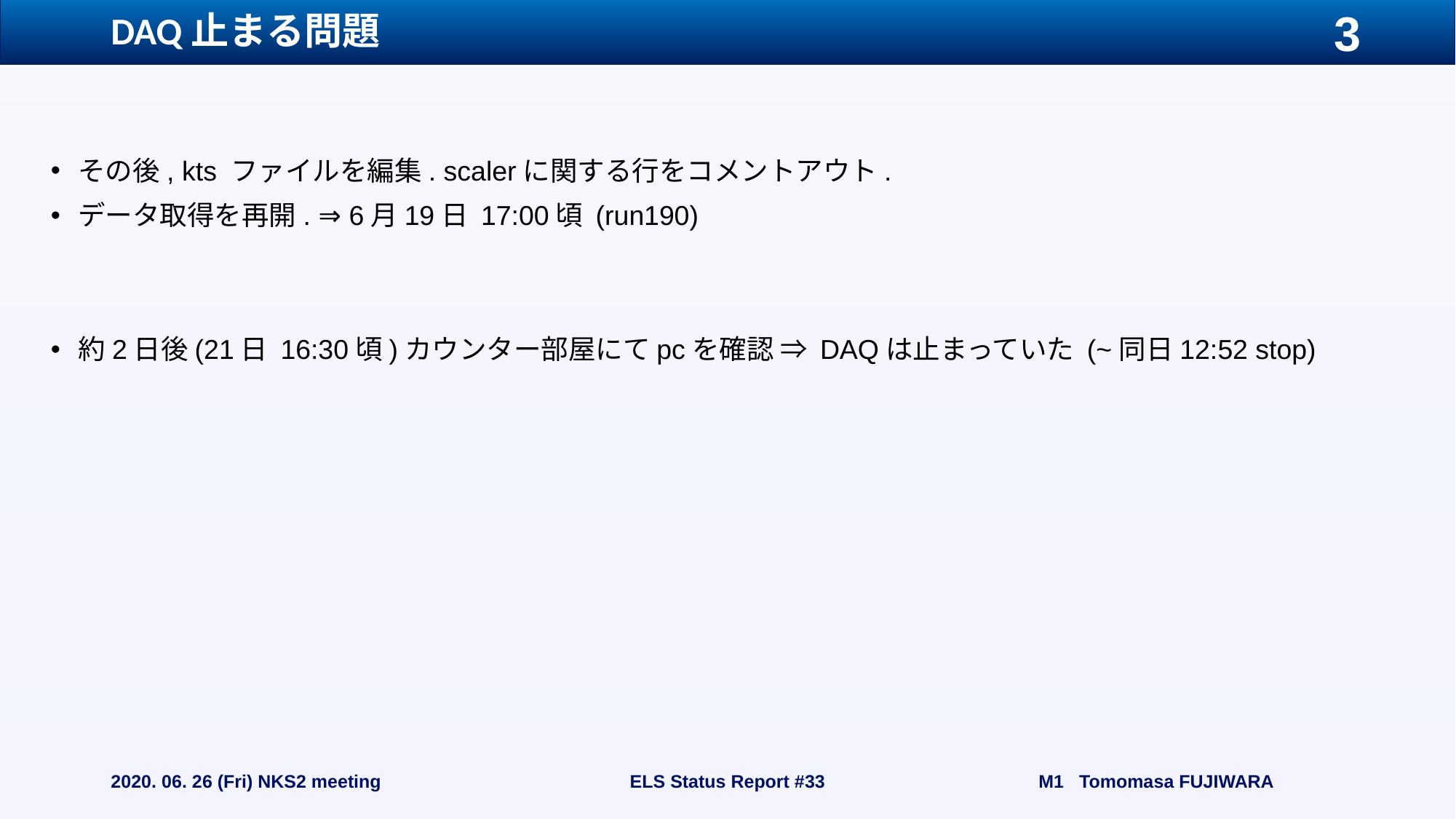

# DAQ止まる問題
その後, kts ファイルを編集. scalerに関する行をコメントアウト.
データ取得を再開. ⇒ 6月19日 17:00頃 (run190)

約2日後(21日 16:30頃)カウンター部屋にてpcを確認 ⇒ DAQは止まっていた (~同日12:52 stop)
2020. 06. 26 (Fri) NKS2 meeting
ELS Status Report #33